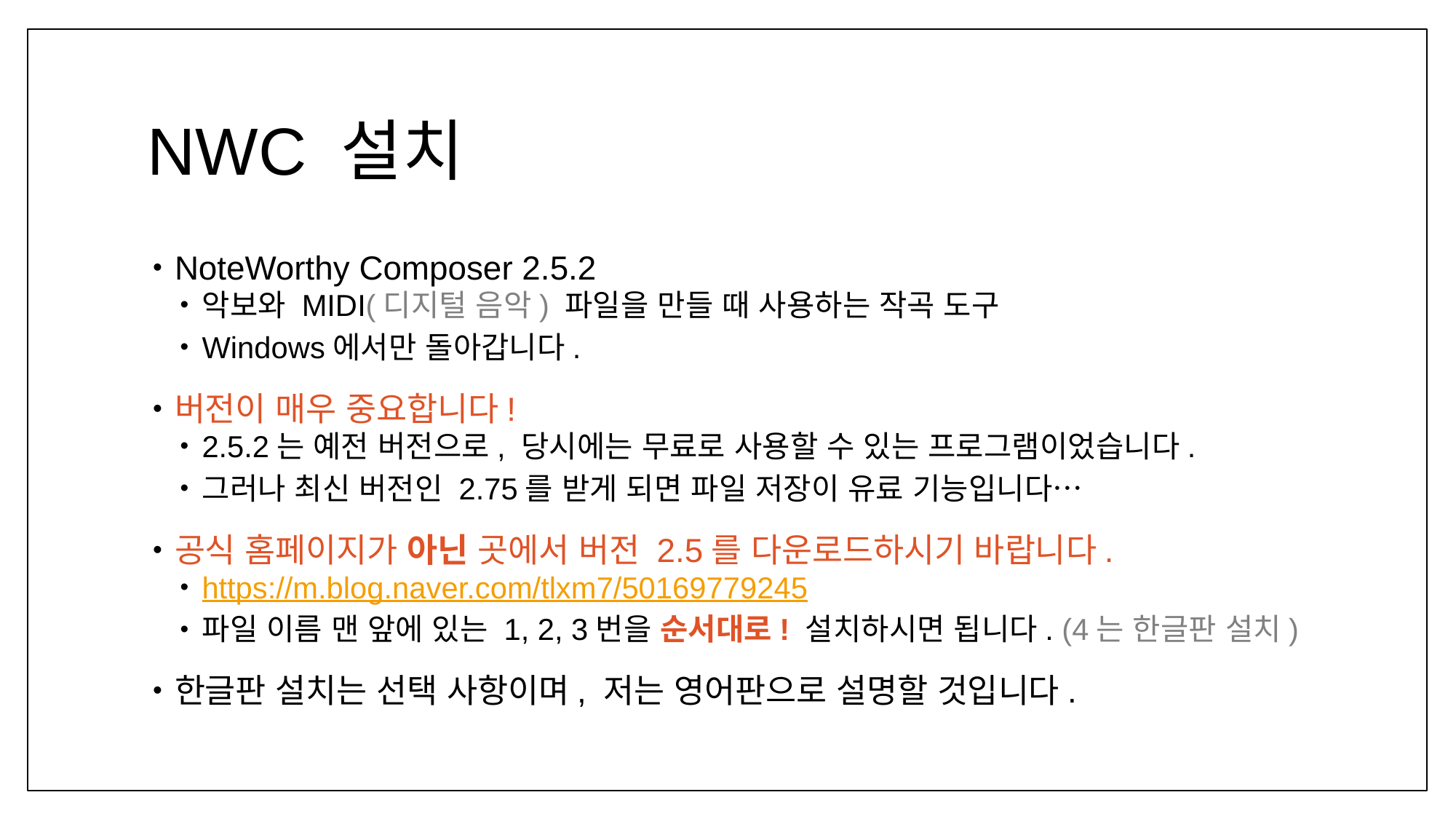

# NWC 설치
NoteWorthy Composer 2.5.2
악보와 MIDI(디지털 음악) 파일을 만들 때 사용하는 작곡 도구
Windows에서만 돌아갑니다.
버전이 매우 중요합니다!
2.5.2는 예전 버전으로, 당시에는 무료로 사용할 수 있는 프로그램이었습니다.
그러나 최신 버전인 2.75를 받게 되면 파일 저장이 유료 기능입니다…
공식 홈페이지가 아닌 곳에서 버전 2.5를 다운로드하시기 바랍니다.
https://m.blog.naver.com/tlxm7/50169779245
파일 이름 맨 앞에 있는 1, 2, 3번을 순서대로! 설치하시면 됩니다. (4는 한글판 설치)
한글판 설치는 선택 사항이며, 저는 영어판으로 설명할 것입니다.